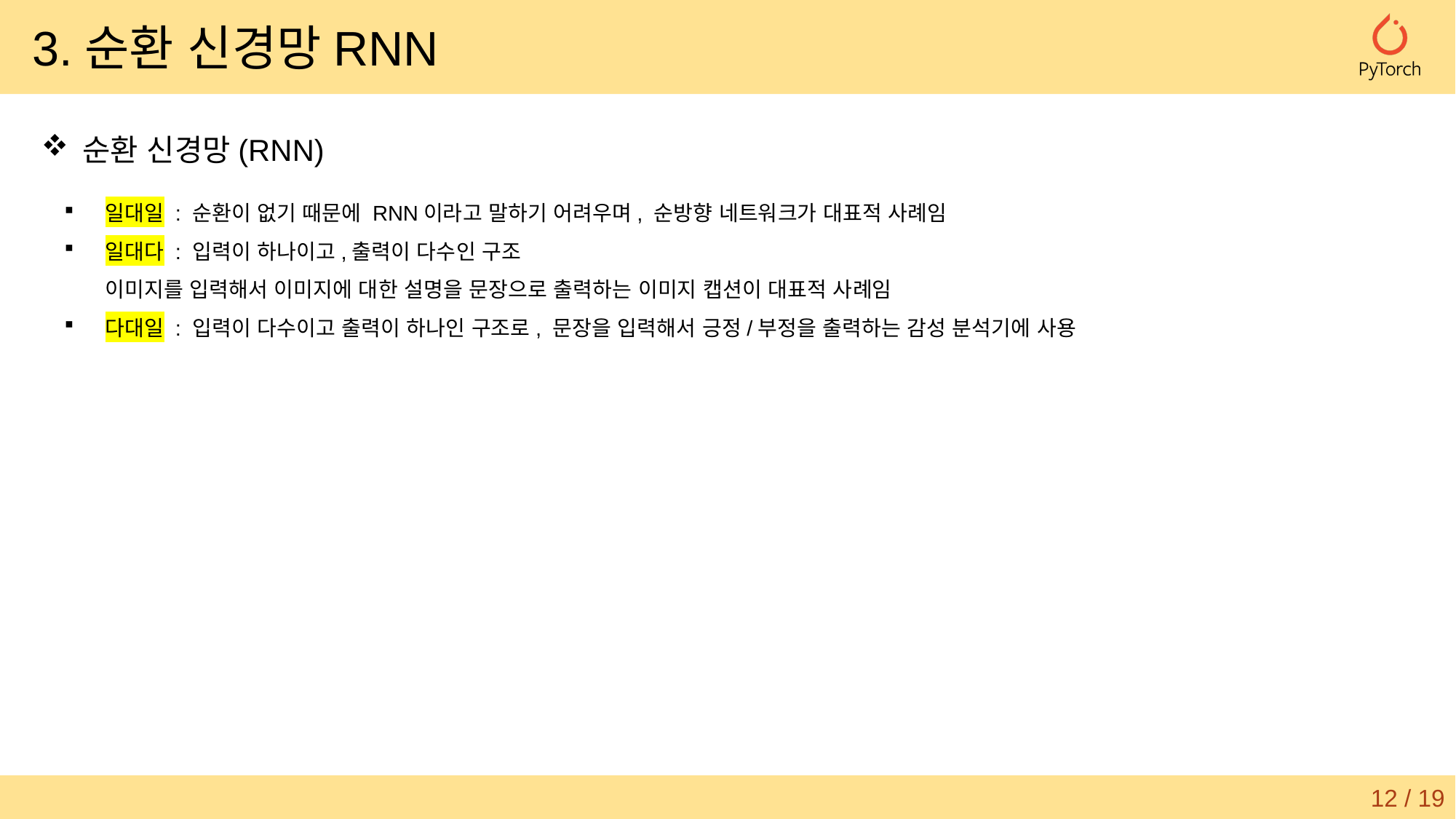

3.순환 신경망RNN
순환 신경망(RNN)
일대일 : 순환이 없기 때문에 RNN이라고 말하기 어려우며, 순방향 네트워크가 대표적 사례임
일대다 : 입력이 하나이고,출력이 다수인 구조
이미지를 입력해서 이미지에 대한 설명을 문장으로 출력하는 이미지 캡션이 대표적 사례임
다대일 : 입력이 다수이고 출력이 하나인 구조로, 문장을 입력해서 긍정/부정을 출력하는 감성 분석기에 사용
12 / 19